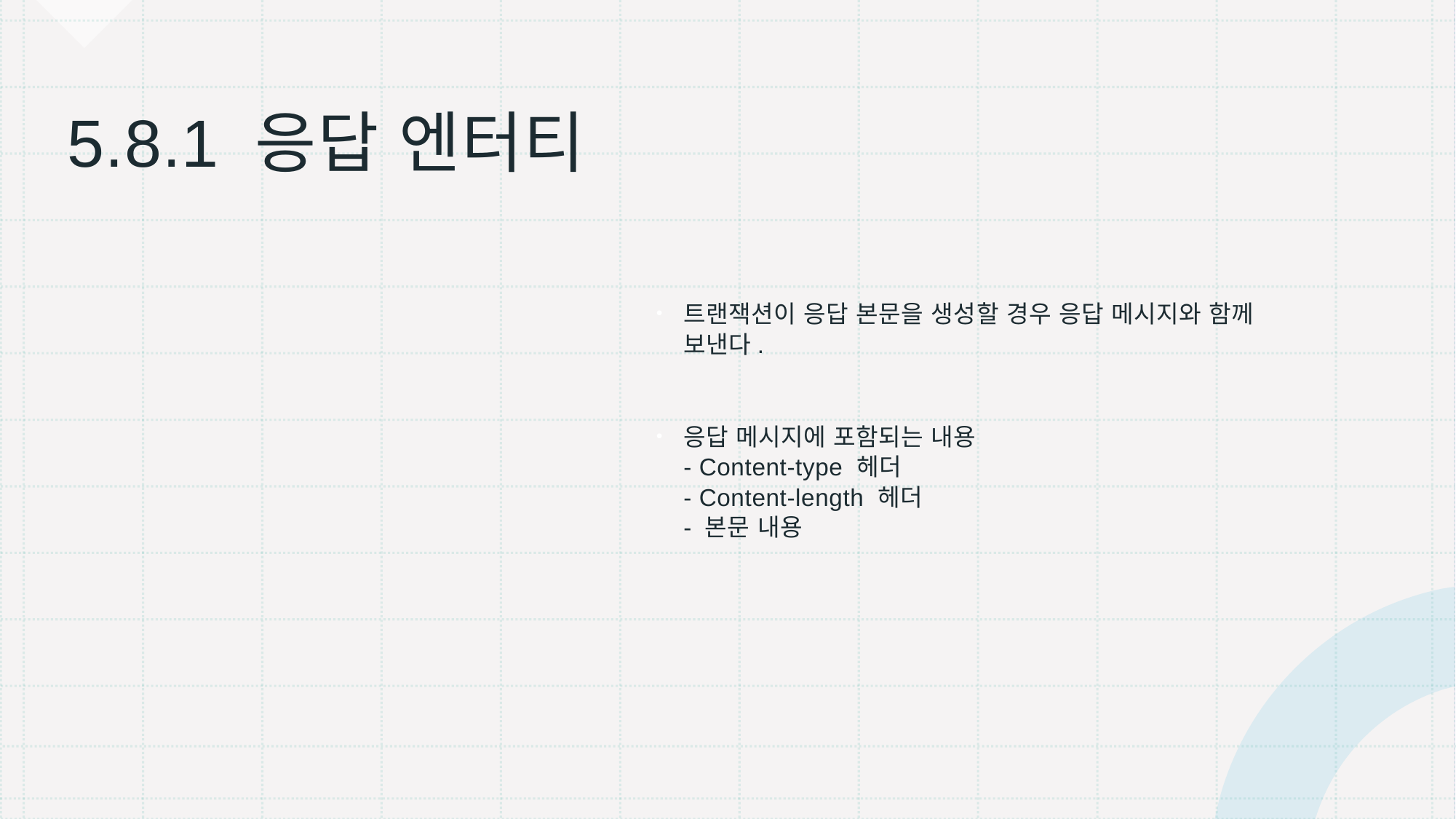

# 5.8.1 응답 엔터티
트랜잭션이 응답 본문을 생성할 경우 응답 메시지와 함께 보낸다.

응답 메시지에 포함되는 내용
- Content-type 헤더
- Content-length 헤더
- 본문 내용